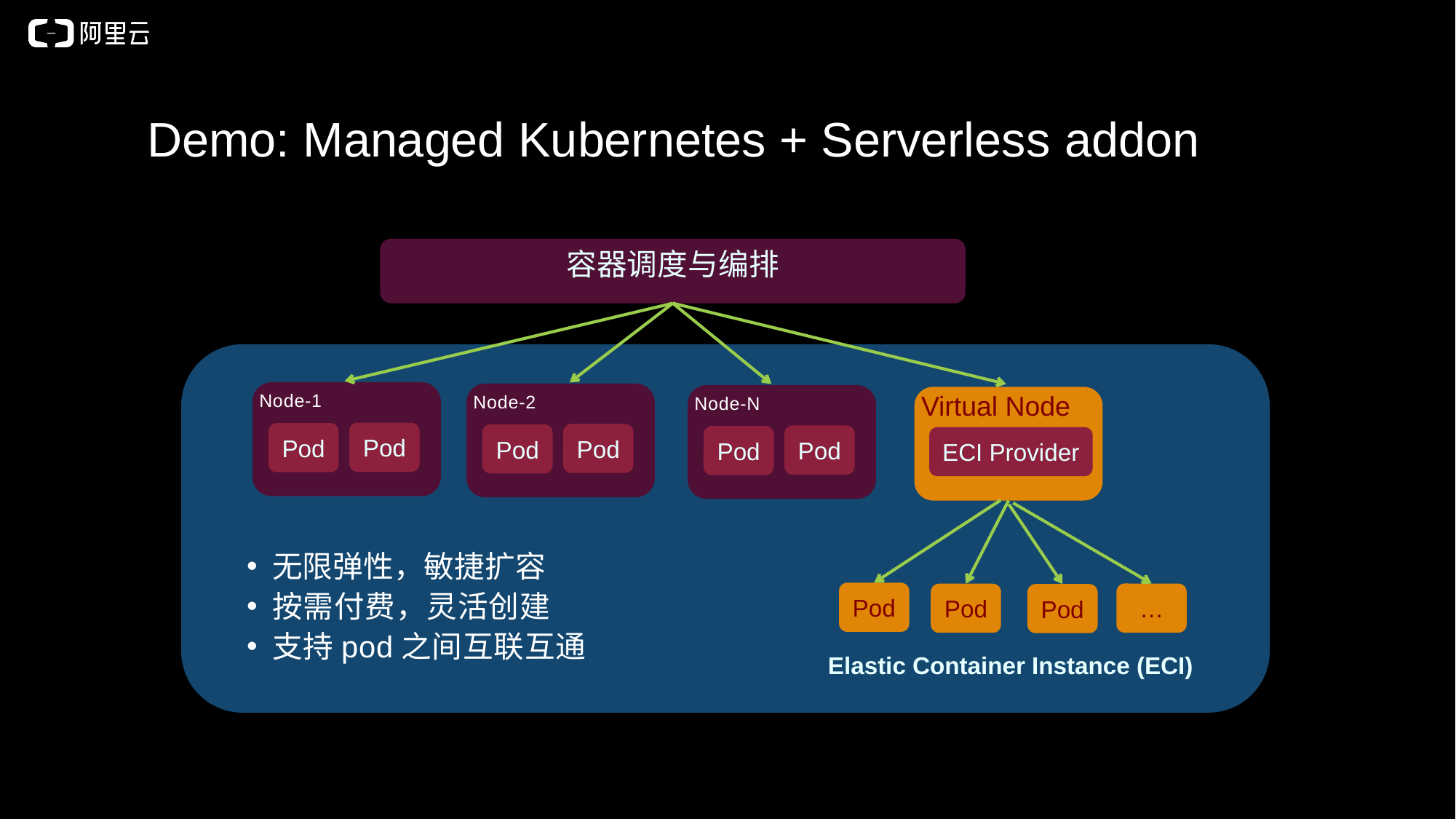

# Demo: Managed Kubernetes + Serverless addon
容器调度与编排

Virtual Node

Node-1

Node-2

Node-N

Pod
Pod
Pod
Pod
Pod
Pod
ECI Provider
无限弹性，敏捷扩容
按需付费，灵活创建
支持pod之间互联互通
Pod
…
Pod
Pod
Elastic Container Instance (ECI)